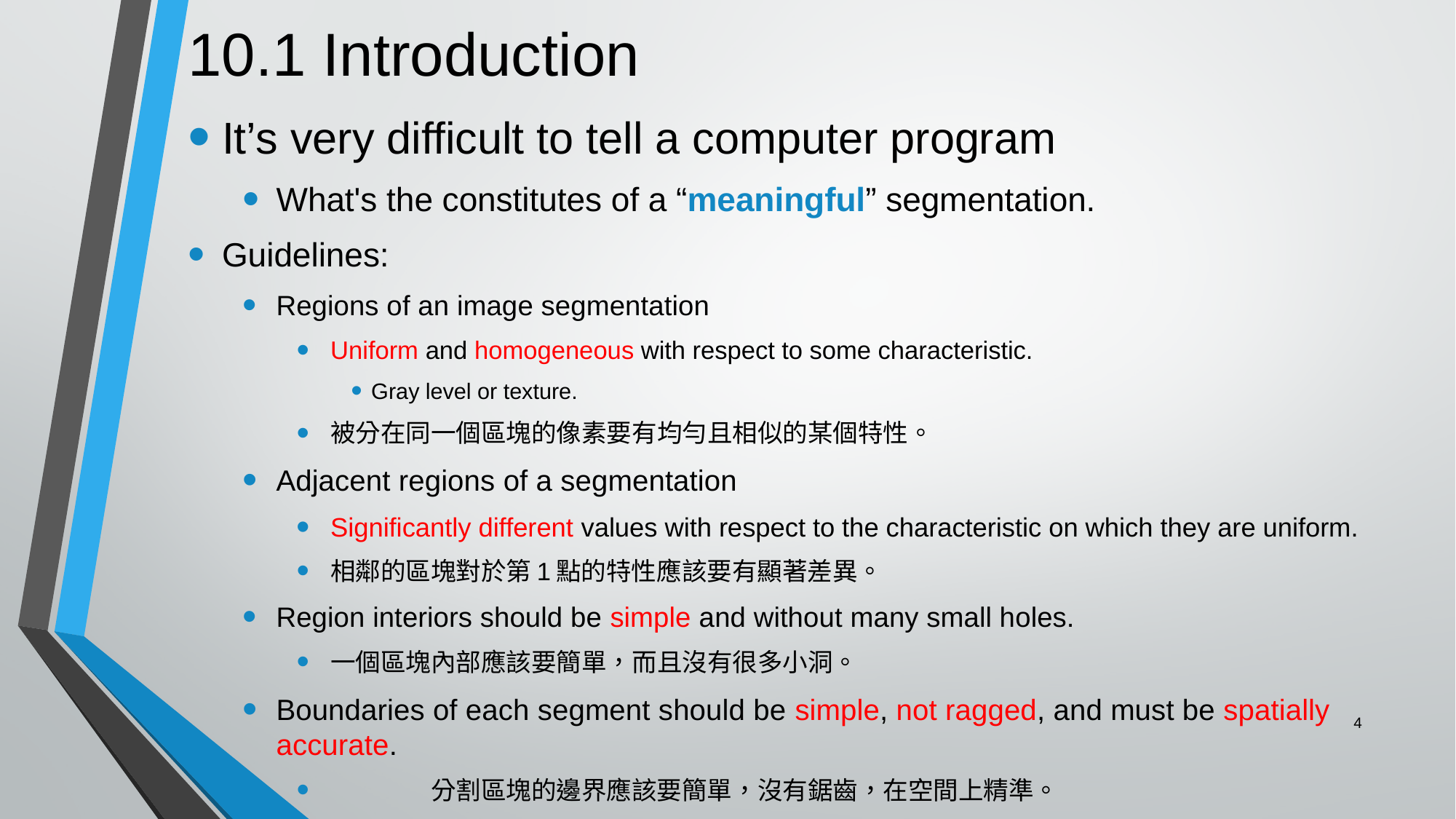

# 10.1 Introduction
It’s very difficult to tell a computer program
What's the constitutes of a “meaningful” segmentation.
Guidelines:
Regions of an image segmentation
Uniform and homogeneous with respect to some characteristic.
Gray level or texture.
被分在同一個區塊的像素要有均勻且相似的某個特性。
Adjacent regions of a segmentation
Significantly different values with respect to the characteristic on which they are uniform.
相鄰的區塊對於第1點的特性應該要有顯著差異。
Region interiors should be simple and without many small holes.
一個區塊內部應該要簡單，而且沒有很多小洞。
Boundaries of each segment should be simple, not ragged, and must be spatially accurate.
	分割區塊的邊界應該要簡單，沒有鋸齒，在空間上精準。

4